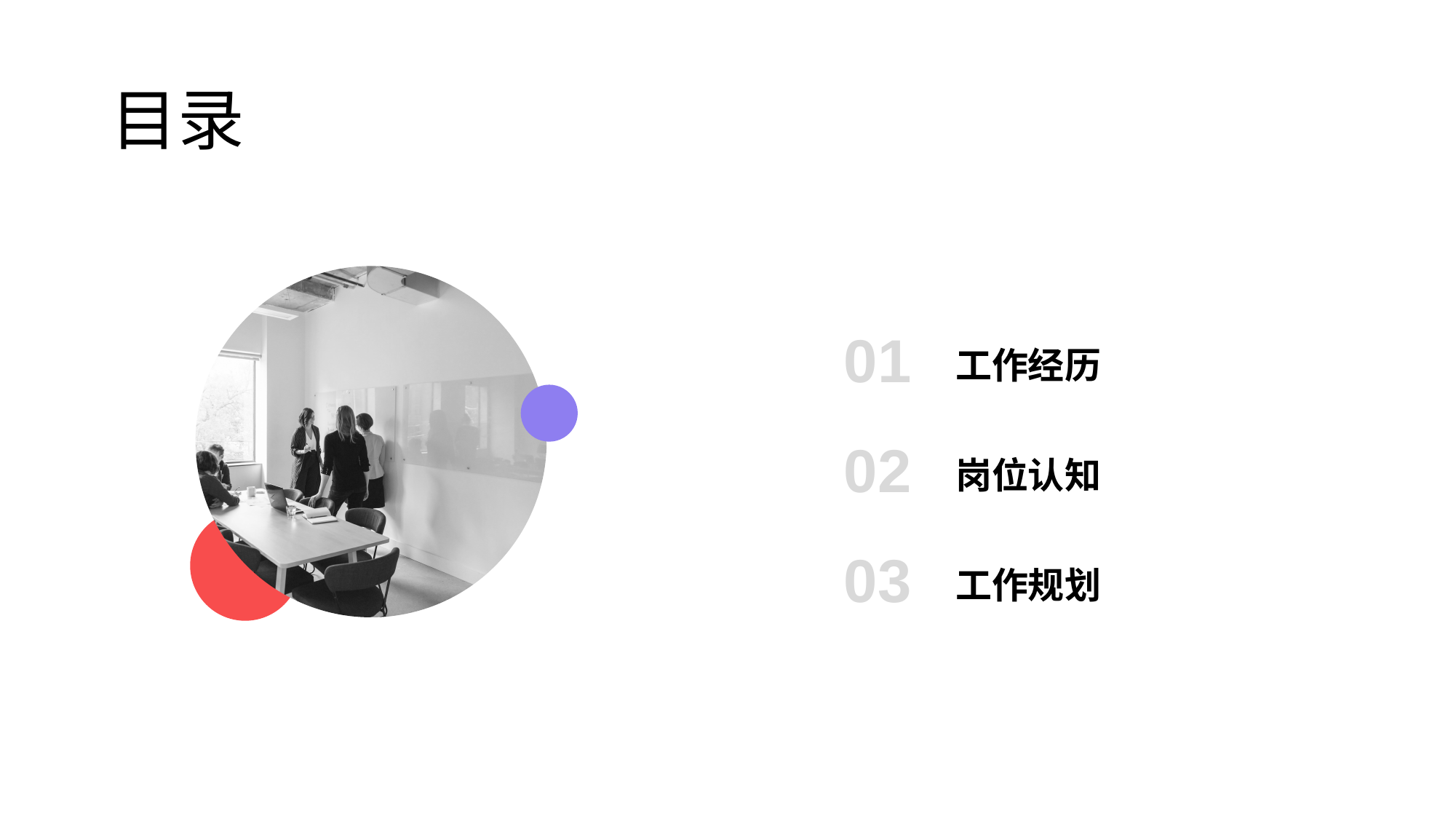

# 目录

01
工作经历

02
岗位认知

03
工作规划